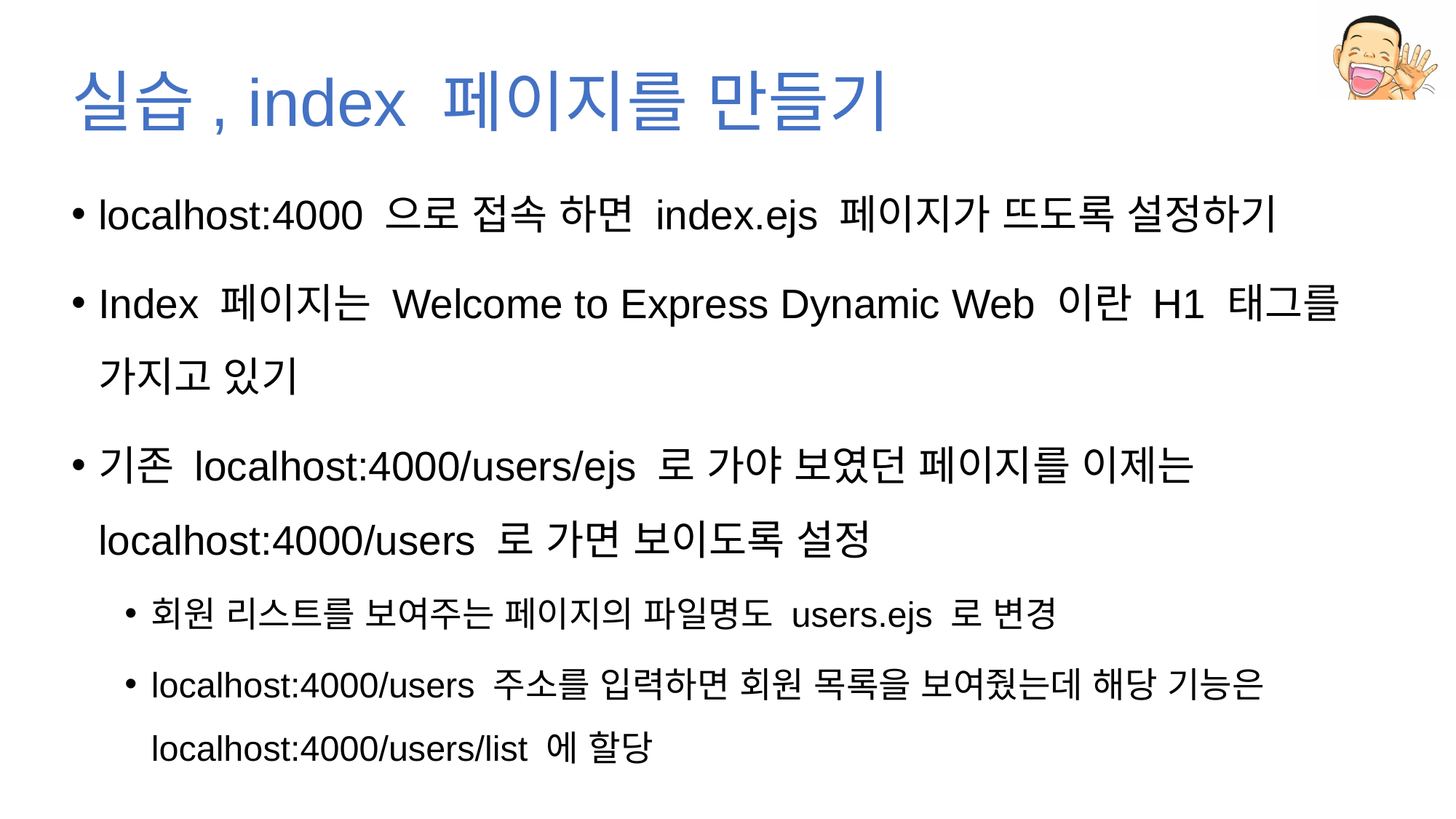

# 실습, index 페이지를 만들기
localhost:4000 으로 접속 하면 index.ejs 페이지가 뜨도록 설정하기
Index 페이지는 Welcome to Express Dynamic Web 이란 H1 태그를 가지고 있기
기존 localhost:4000/users/ejs 로 가야 보였던 페이지를 이제는 localhost:4000/users 로 가면 보이도록 설정
회원 리스트를 보여주는 페이지의 파일명도 users.ejs 로 변경
localhost:4000/users 주소를 입력하면 회원 목록을 보여줬는데 해당 기능은 localhost:4000/users/list 에 할당